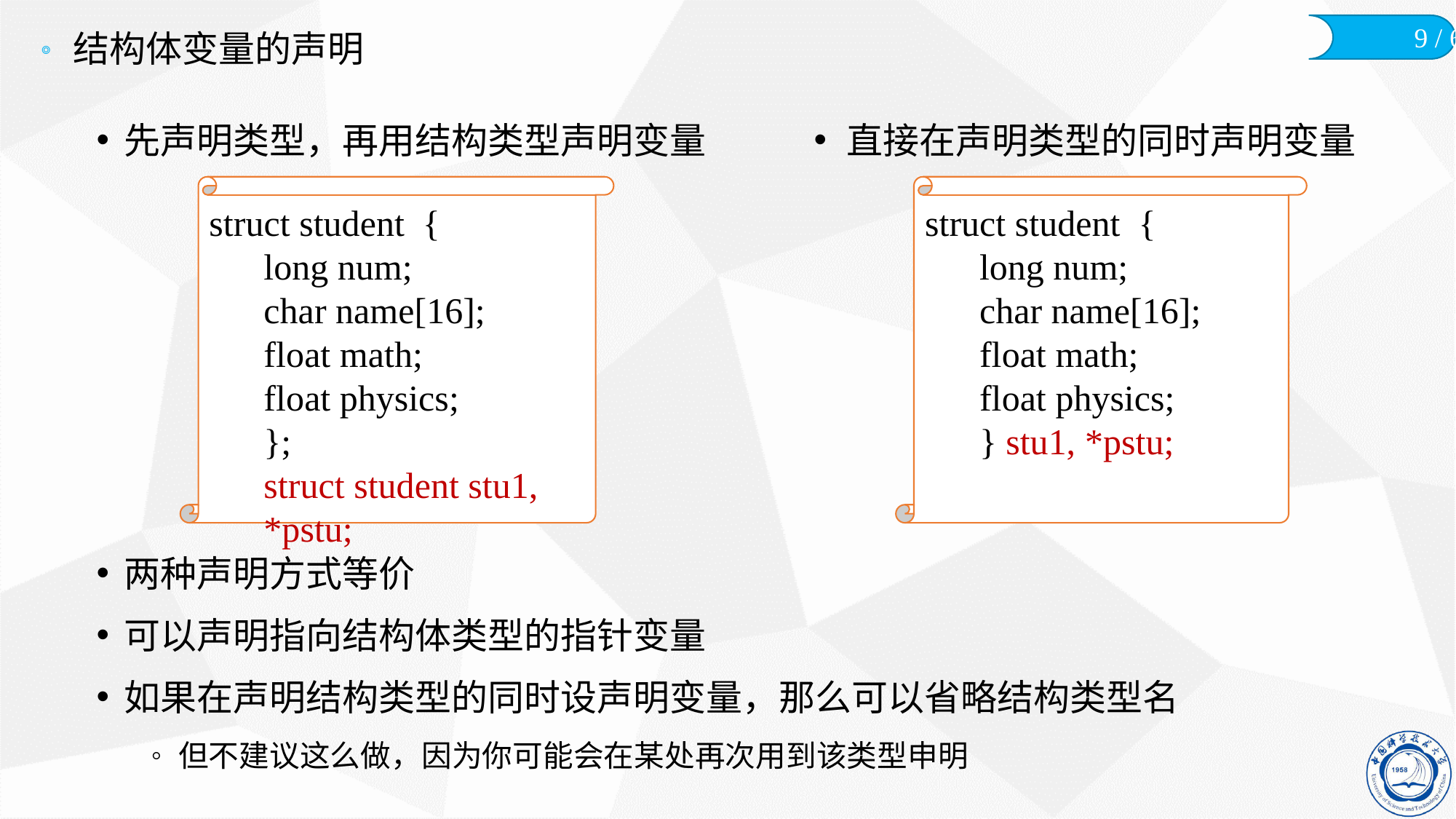

# 结构体变量的声明
先声明类型，再用结构类型声明变量

两种声明方式等价
可以声明指向结构体类型的指针变量
如果在声明结构类型的同时设声明变量，那么可以省略结构类型名
但不建议这么做，因为你可能会在某处再次用到该类型申明
直接在声明类型的同时声明变量
struct student  {
long num;
char name[16];
float math;
float physics;
};
struct student stu1, *pstu;
struct student  {
long num;
char name[16];
float math;
float physics;
} stu1, *pstu;